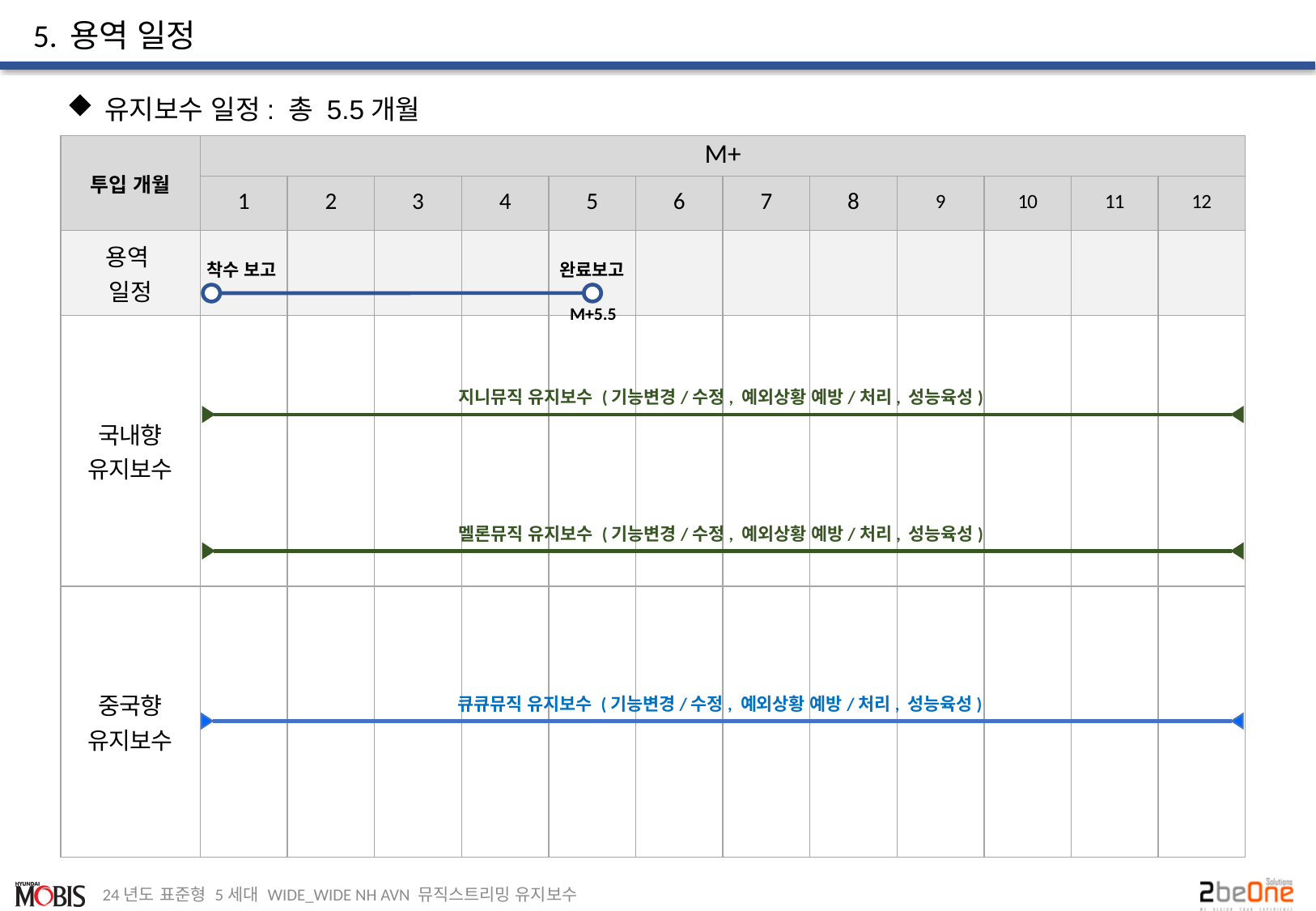

# 5. 용역 일정
유지보수 일정: 총 5.5개월
| 투입 개월 | M+ |  |  |  |  |  |  |  |  |  |  |  |
| --- | --- | --- | --- | --- | --- | --- | --- | --- | --- | --- | --- | --- |
|  | 1 | 2 | 3 | 4 | 5 | 6 | 7 | 8 | 9 | 10 | 11 | 12 |
| 용역 일정 |  |  |  |  |  |  |  |  |  |  |  |  |
| 국내향 유지보수 |  |  |  |  |  |  |  |  |  |  |  |  |
| 중국향 유지보수 |  |  |  |  |  |  |  |  |  |  |  |  |
착수 보고
완료보고

M+5.5
지니뮤직 유지보수 (기능변경/수정, 예외상황 예방/처리, 성능육성)

멜론뮤직 유지보수 (기능변경/수정, 예외상황 예방/처리, 성능육성)

큐큐뮤직 유지보수 (기능변경/수정, 예외상황 예방/처리, 성능육성)

24년도 표준형 5세대 WIDE_WIDE NH AVN 뮤직스트리밍 유지보수